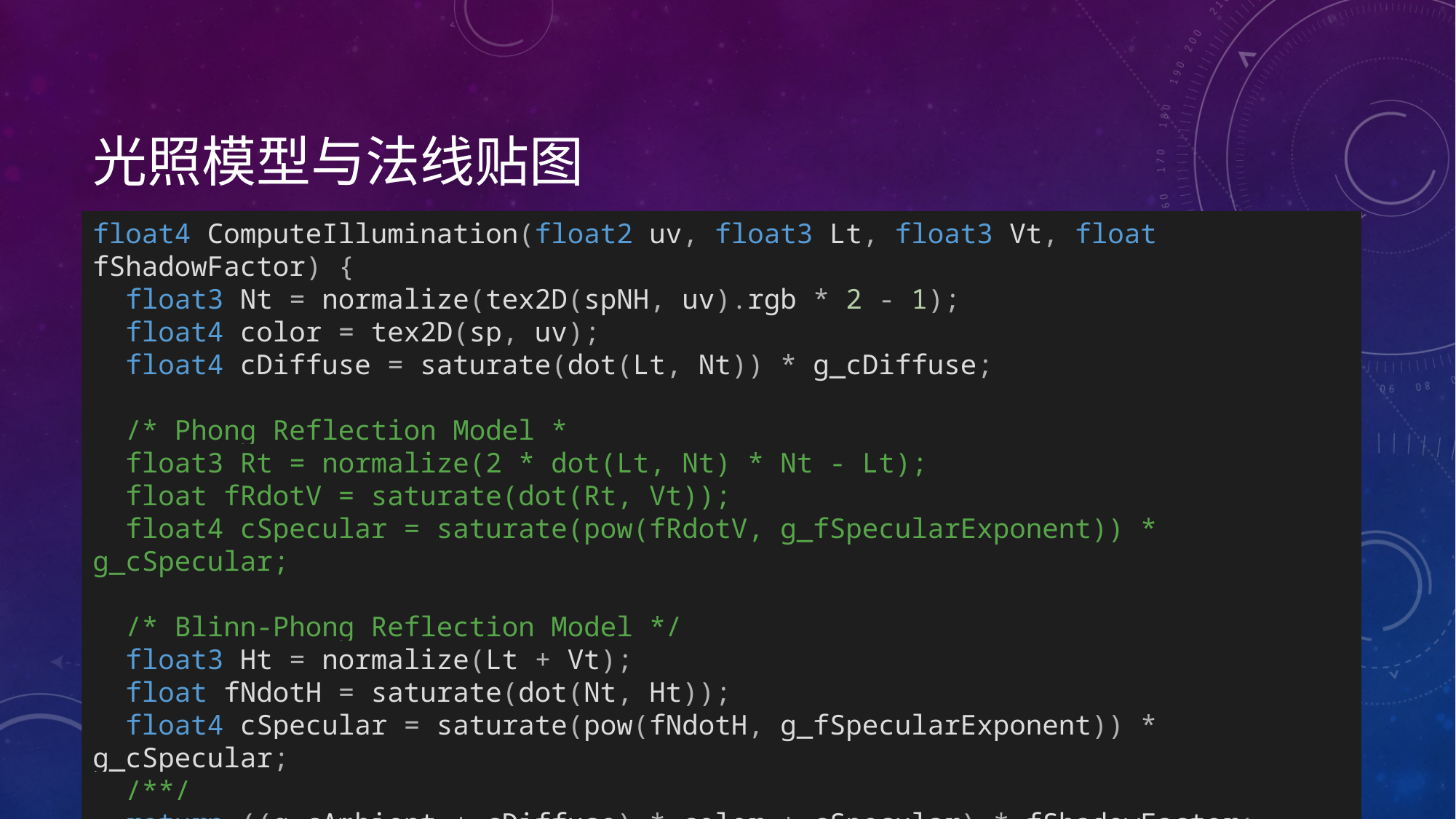

# 光照模型与法线贴图
float4 ComputeIllumination(float2 uv, float3 Lt, float3 Vt, float fShadowFactor) {
  float3 Nt = normalize(tex2D(spNH, uv).rgb * 2 - 1);
  float4 color = tex2D(sp, uv);
  float4 cDiffuse = saturate(dot(Lt, Nt)) * g_cDiffuse;

  /* Phong Reflection Model *
  float3 Rt = normalize(2 * dot(Lt, Nt) * Nt - Lt);
  float fRdotV = saturate(dot(Rt, Vt));
  float4 cSpecular = saturate(pow(fRdotV, g_fSpecularExponent)) * g_cSpecular;

  /* Blinn-Phong Reflection Model */
  float3 Ht = normalize(Lt + Vt);
  float fNdotH = saturate(dot(Nt, Ht));
  float4 cSpecular = saturate(pow(fNdotH, g_fSpecularExponent)) * g_cSpecular;
  /**/
  return ((g_cAmbient + cDiffuse) * color + cSpecular) * fShadowFactor;
}